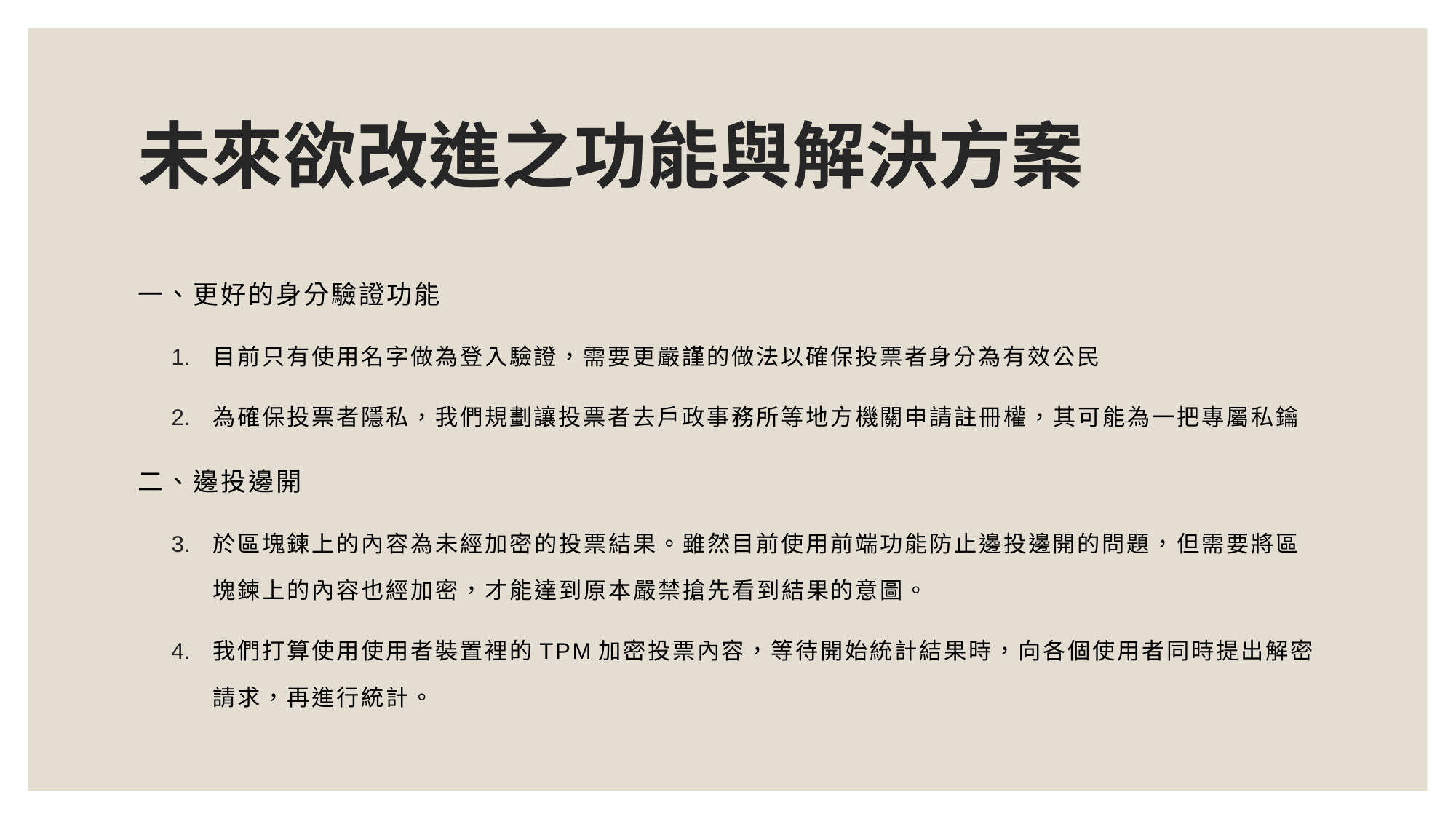

# 未來欲改進之功能與解決方案
一、更好的身分驗證功能
目前只有使用名字做為登入驗證，需要更嚴謹的做法以確保投票者身分為有效公民
為確保投票者隱私，我們規劃讓投票者去戶政事務所等地方機關申請註冊權，其可能為一把專屬私鑰
二、邊投邊開
於區塊鍊上的內容為未經加密的投票結果。雖然目前使用前端功能防止邊投邊開的問題，但需要將區塊鍊上的內容也經加密，才能達到原本嚴禁搶先看到結果的意圖。
我們打算使用使用者裝置裡的TPM加密投票內容，等待開始統計結果時，向各個使用者同時提出解密請求，再進行統計。